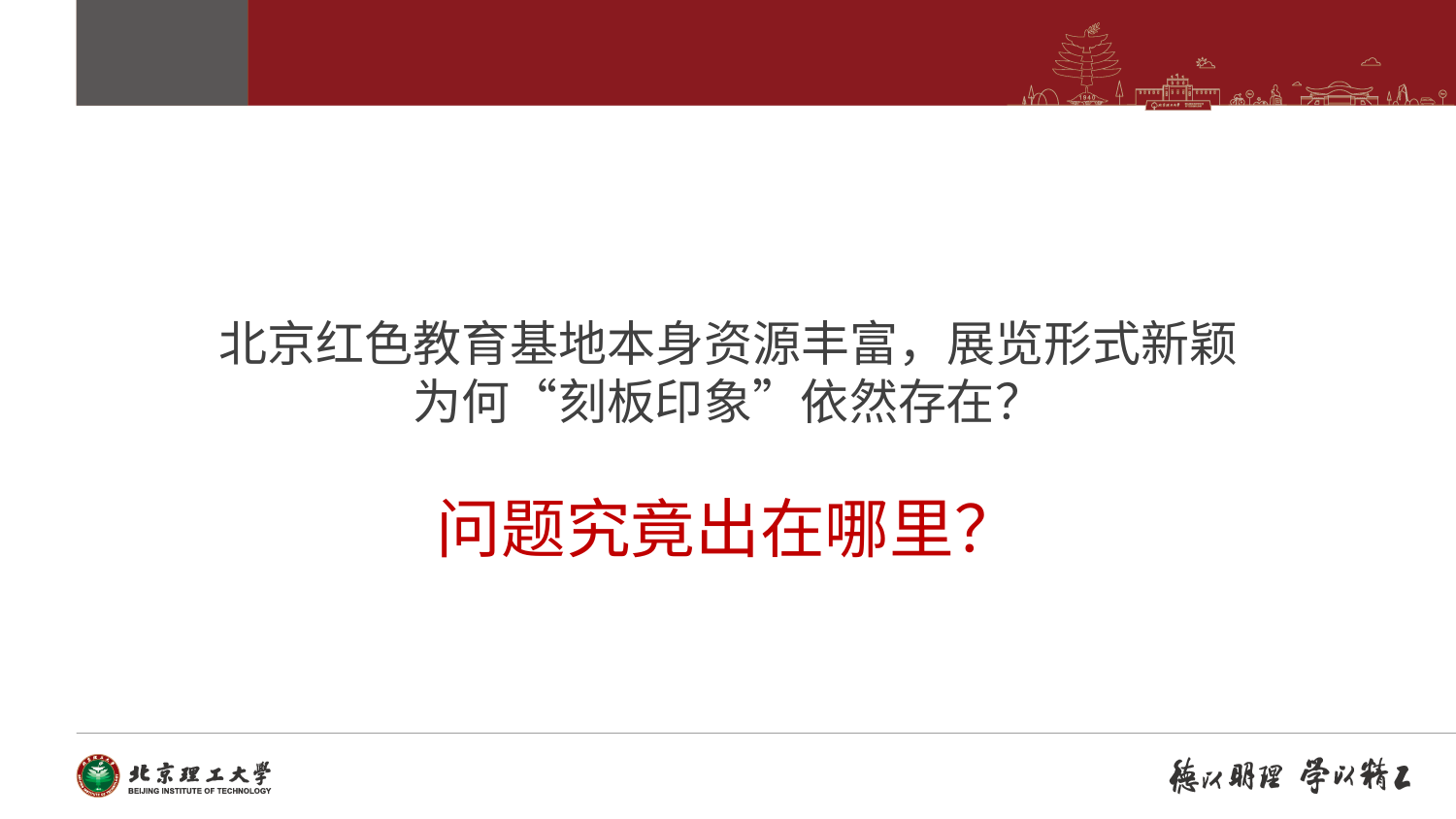

北京红色教育基地本身资源丰富，展览形式新颖
为何“刻板印象”依然存在？

问题究竟出在哪里？